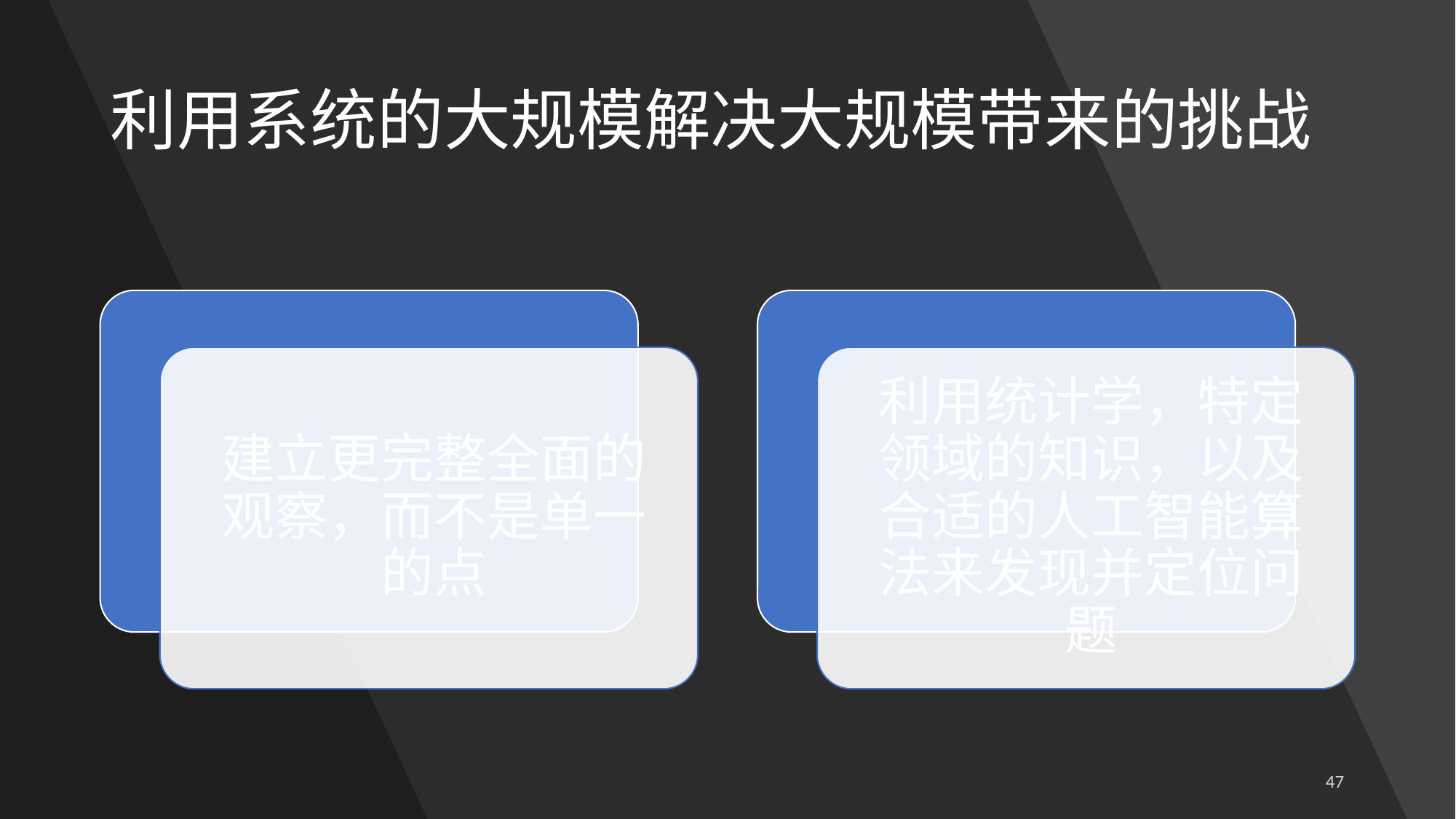

# 利用系统的大规模解决大规模带来的挑战
建立更完整全面的观察，而不是单一的点
利用统计学，特定领域的知识，以及合适的人工智能算法来发现并定位问题
47